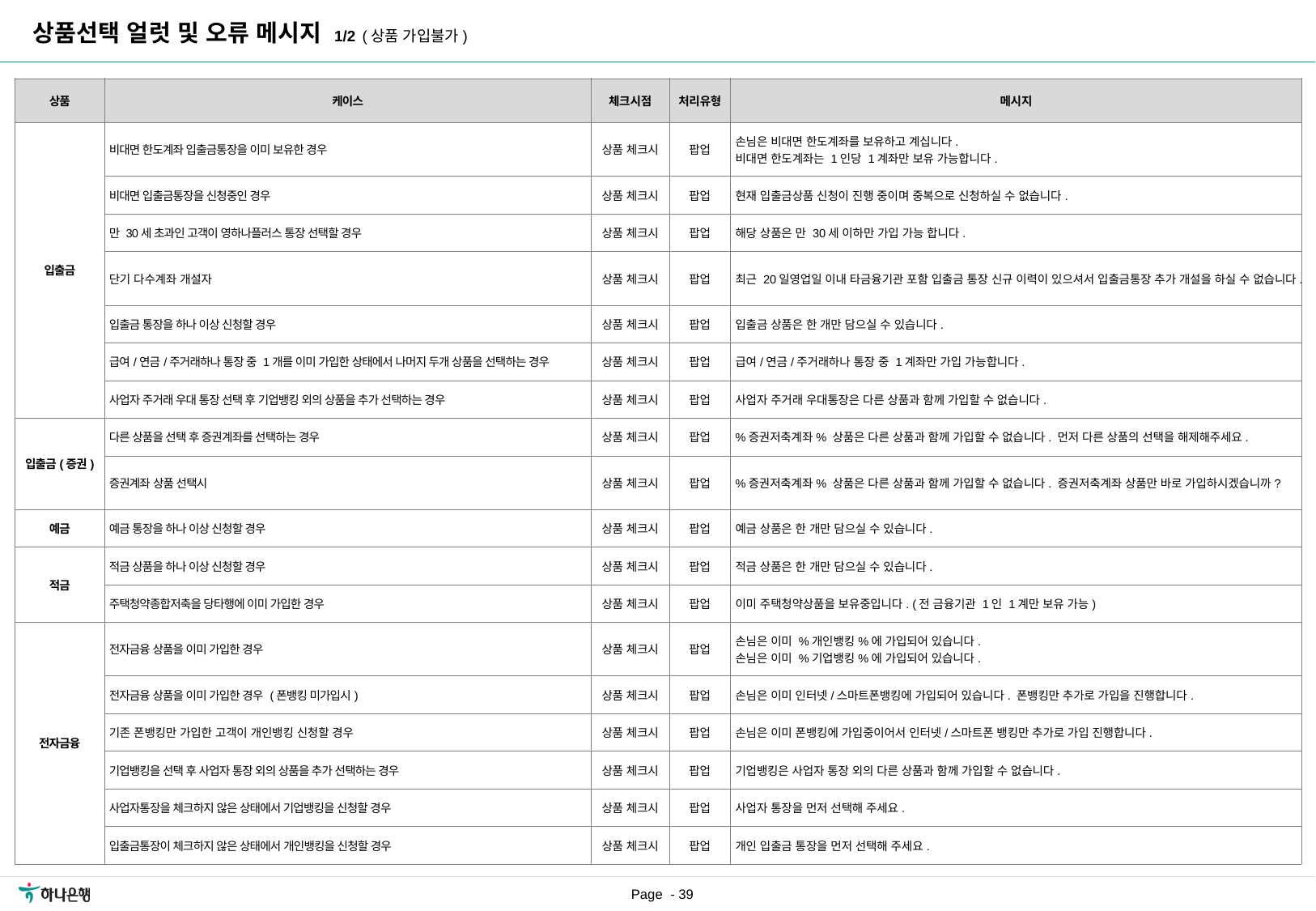

상품선택 얼럿 및 오류 메시지 1/2 (상품 가입불가)

| 상품 | 케이스 | 체크시점 | 처리유형 | 메시지 |
| --- | --- | --- | --- | --- |
| 입출금 | 비대면 한도계좌 입출금통장을 이미 보유한 경우 | 상품 체크시 | 팝업 | 손님은 비대면 한도계좌를 보유하고 계십니다. 비대면 한도계좌는 1인당 1계좌만 보유 가능합니다. |
|  | 비대면 입출금통장을 신청중인 경우 | 상품 체크시 | 팝업 | 현재 입출금상품 신청이 진행 중이며 중복으로 신청하실 수 없습니다. |
|  | 만 30세 초과인 고객이 영하나플러스 통장 선택할 경우 | 상품 체크시 | 팝업 | 해당 상품은 만 30세 이하만 가입 가능 합니다. |
|  | 단기 다수계좌 개설자 | 상품 체크시 | 팝업 | 최근 20일영업일 이내 타금융기관 포함 입출금 통장 신규 이력이 있으셔서 입출금통장 추가 개설을 하실 수 없습니다. |
|  | 입출금 통장을 하나 이상 신청할 경우 | 상품 체크시 | 팝업 | 입출금 상품은 한 개만 담으실 수 있습니다. |
|  | 급여/연금/주거래하나 통장 중 1개를 이미 가입한 상태에서 나머지 두개 상품을 선택하는 경우 | 상품 체크시 | 팝업 | 급여/연금/주거래하나 통장 중 1계좌만 가입 가능합니다. |
|  | 사업자 주거래 우대 통장 선택 후 기업뱅킹 외의 상품을 추가 선택하는 경우 | 상품 체크시 | 팝업 | 사업자 주거래 우대통장은 다른 상품과 함께 가입할 수 없습니다. |
| 입출금(증권) | 다른 상품을 선택 후 증권계좌를 선택하는 경우 | 상품 체크시 | 팝업 | %증권저축계좌% 상품은 다른 상품과 함께 가입할 수 없습니다. 먼저 다른 상품의 선택을 해제해주세요. |
|  | 증권계좌 상품 선택시 | 상품 체크시 | 팝업 | %증권저축계좌% 상품은 다른 상품과 함께 가입할 수 없습니다. 증권저축계좌 상품만 바로 가입하시겠습니까? |
| 예금 | 예금 통장을 하나 이상 신청할 경우 | 상품 체크시 | 팝업 | 예금 상품은 한 개만 담으실 수 있습니다. |
| 적금 | 적금 상품을 하나 이상 신청할 경우 | 상품 체크시 | 팝업 | 적금 상품은 한 개만 담으실 수 있습니다. |
|  | 주택청약종합저축을 당타행에 이미 가입한 경우 | 상품 체크시 | 팝업 | 이미 주택청약상품을 보유중입니다. (전 금융기관 1인 1계만 보유 가능) |
| 전자금융 | 전자금융 상품을 이미 가입한 경우 | 상품 체크시 | 팝업 | 손님은 이미 %개인뱅킹%에 가입되어 있습니다. 손님은 이미 %기업뱅킹%에 가입되어 있습니다. |
|  | 전자금융 상품을 이미 가입한 경우 (폰뱅킹 미가입시) | 상품 체크시 | 팝업 | 손님은 이미 인터넷/스마트폰뱅킹에 가입되어 있습니다. 폰뱅킹만 추가로 가입을 진행합니다. |
|  | 기존 폰뱅킹만 가입한 고객이 개인뱅킹 신청할 경우 | 상품 체크시 | 팝업 | 손님은 이미 폰뱅킹에 가입중이어서 인터넷/스마트폰 뱅킹만 추가로 가입 진행합니다. |
|  | 기업뱅킹을 선택 후 사업자 통장 외의 상품을 추가 선택하는 경우 | 상품 체크시 | 팝업 | 기업뱅킹은 사업자 통장 외의 다른 상품과 함께 가입할 수 없습니다. |
|  | 사업자통장을 체크하지 않은 상태에서 기업뱅킹을 신청할 경우 | 상품 체크시 | 팝업 | 사업자 통장을 먼저 선택해 주세요. |
|  | 입출금통장이 체크하지 않은 상태에서 개인뱅킹을 신청할 경우 | 상품 체크시 | 팝업 | 개인 입출금 통장을 먼저 선택해 주세요. |